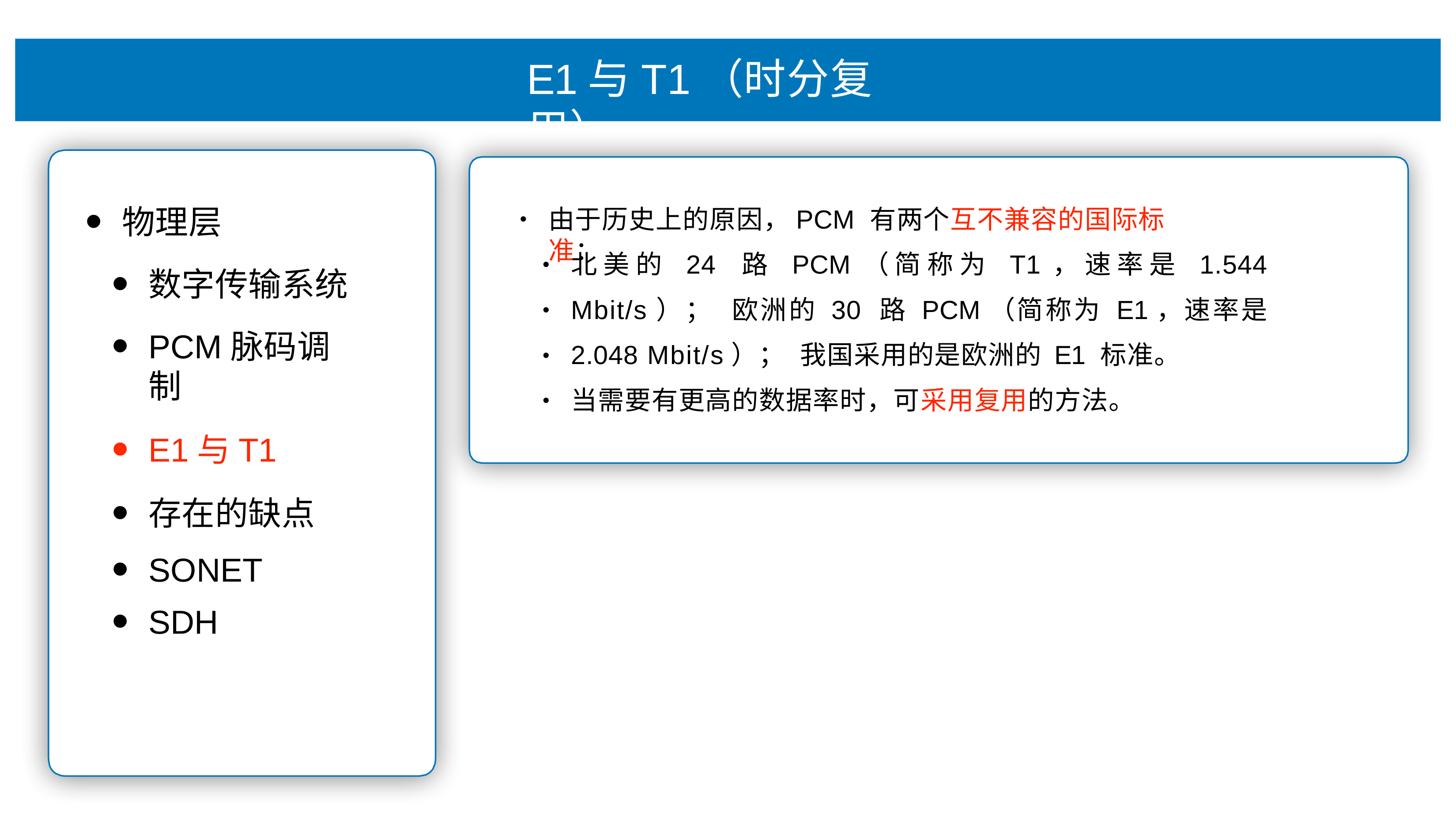

# E1与T1（时分复⽤）

物理层
数字传输系统
PCM脉码调制
E1与T1
存在的缺点
SONET
SDH
由于历史上的原因，PCM 有两个互不兼容的国际标准：
•
北美的 24 路 PCM（简称为 T1，速率是 1.544 Mbit/s）；  欧洲的 30 路 PCM（简称为 E1，速率是 2.048 Mbit/s）；  我国采⽤的是欧洲的 E1 标准。
当需要有更⾼的数据率时，可采⽤复⽤的⽅法。
•
•
•
•